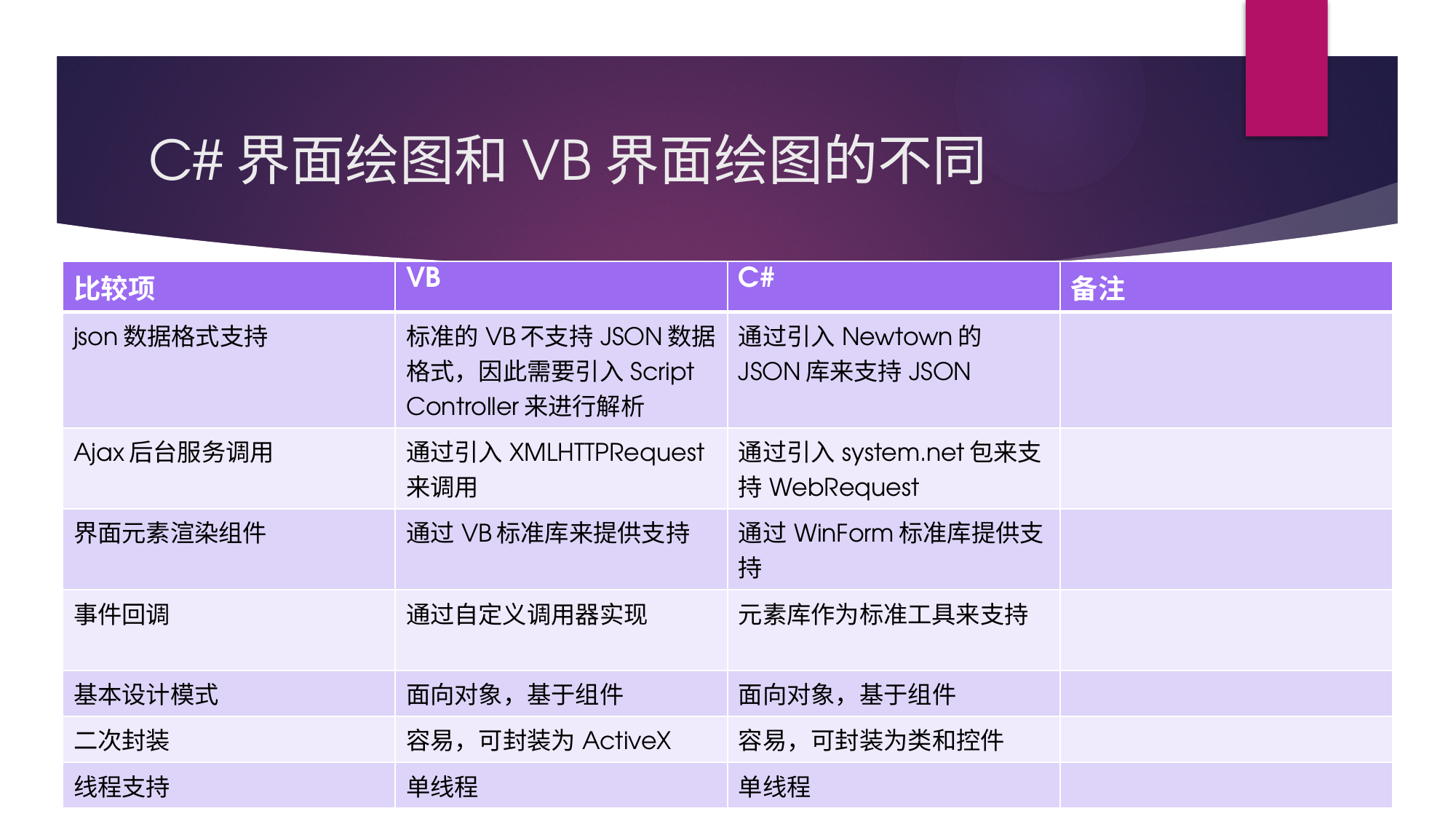

# C#界面绘图和VB界面绘图的不同
| 比较项 | VB | C# | 备注 |
| --- | --- | --- | --- |
| json数据格式支持 | 标准的VB不支持JSON数据格式，因此需要引入Script Controller来进行解析 | 通过引入Newtown的JSON库来支持JSON |  |
| Ajax后台服务调用 | 通过引入XMLHTTPRequest来调用 | 通过引入system.net包来支持WebRequest |  |
| 界面元素渲染组件 | 通过VB标准库来提供支持 | 通过WinForm标准库提供支持 |  |
| 事件回调 | 通过自定义调用器实现 | 元素库作为标准工具来支持 |  |
| 基本设计模式 | 面向对象，基于组件 | 面向对象，基于组件 |  |
| 二次封装 | 容易，可封装为ActiveX | 容易，可封装为类和控件 |  |
| 线程支持 | 单线程 | 单线程 |  |